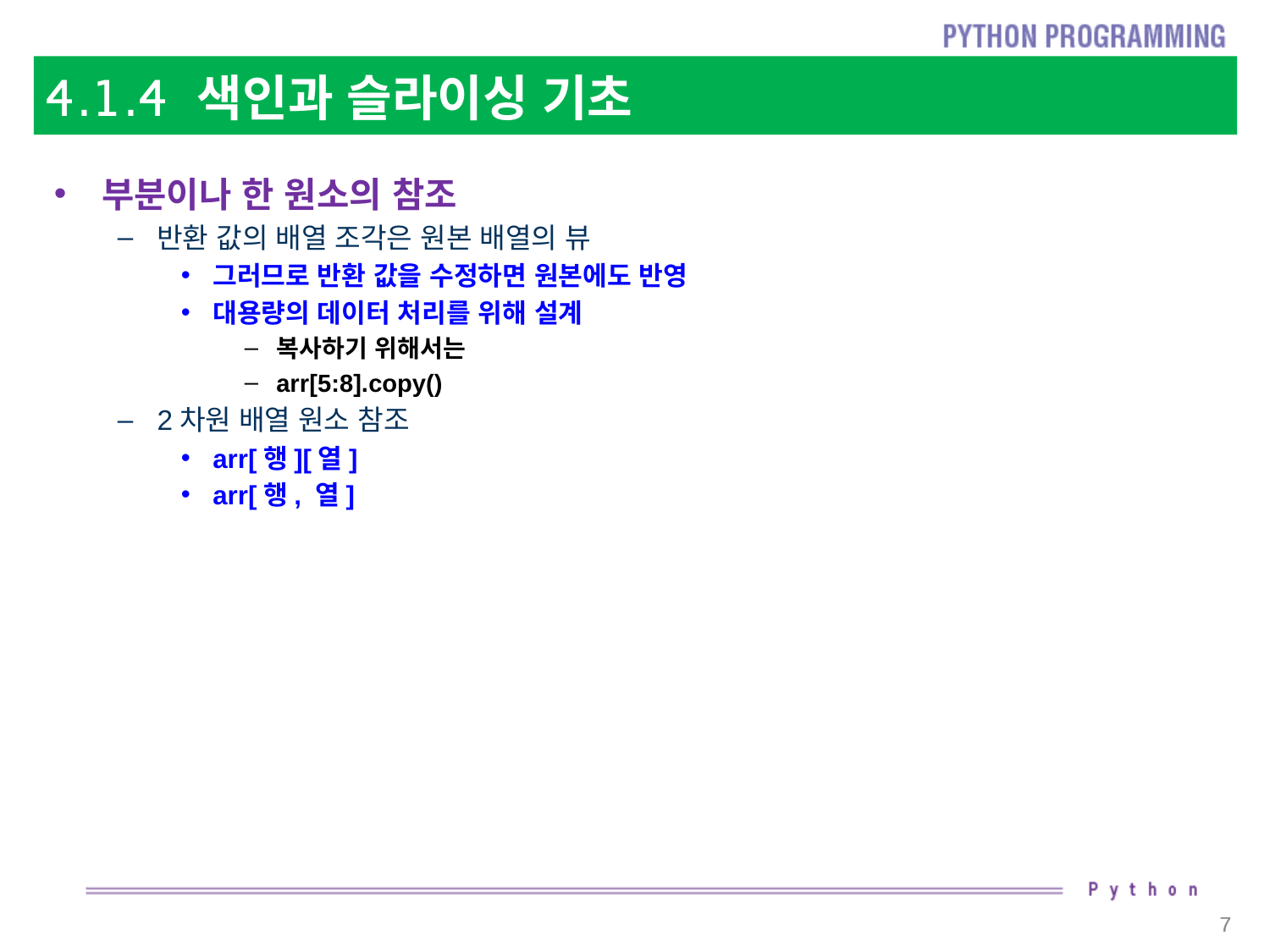

# 4.1.4 색인과 슬라이싱 기초
부분이나 한 원소의 참조
반환 값의 배열 조각은 원본 배열의 뷰
그러므로 반환 값을 수정하면 원본에도 반영
대용량의 데이터 처리를 위해 설계
복사하기 위해서는
arr[5:8].copy()
2차원 배열 원소 참조
arr[행][열]
arr[행, 열]
7